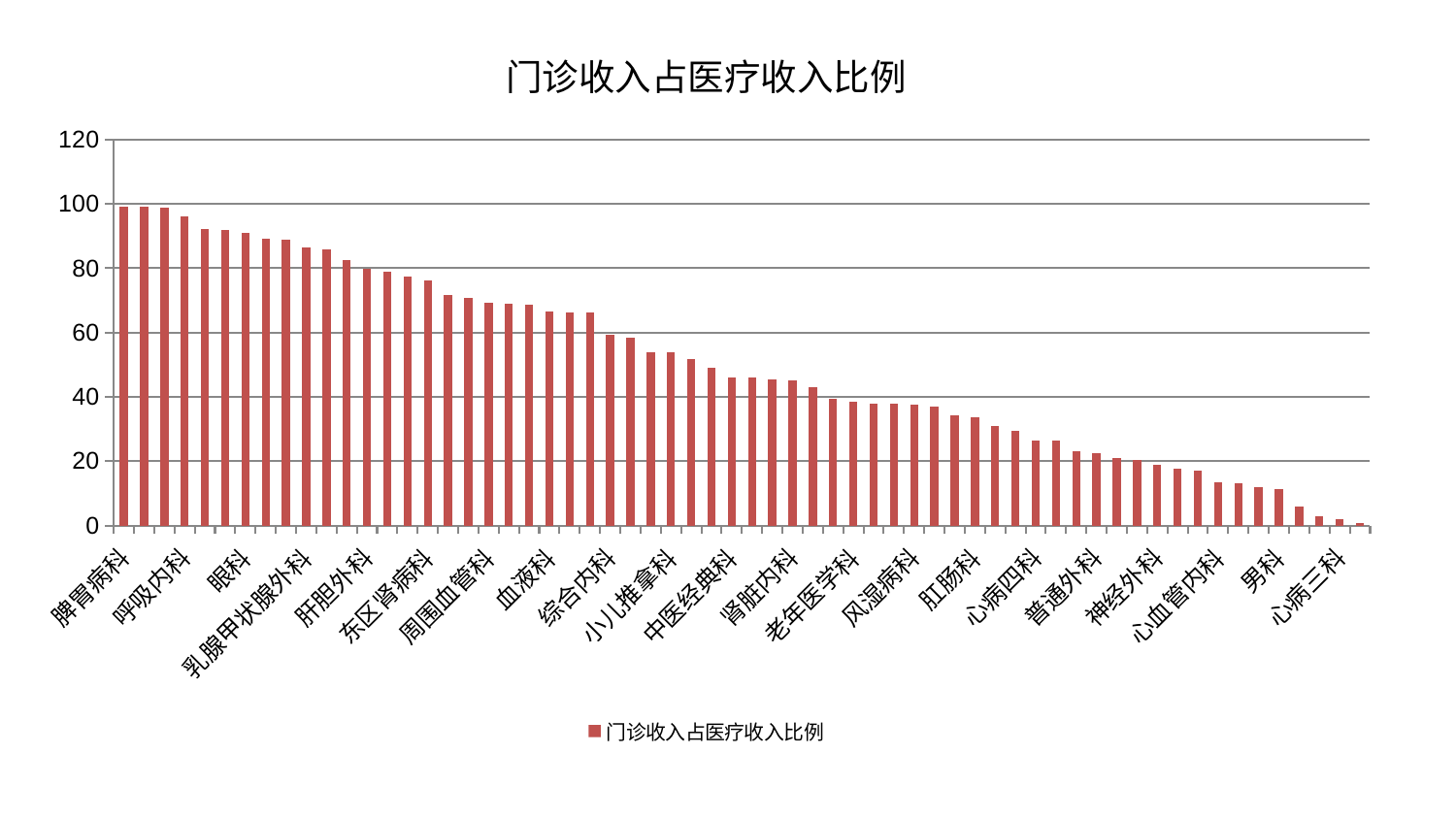

### Chart: 门诊收入占医疗收入比例

| Category | 门诊收入占医疗收入比例 |
|---|---|
| 脾胃病科 | 99.08522025843907 |
| 皮肤科 | 99.00372491544647 |
| 美容皮肤科 | 98.90141198355931 |
| 呼吸内科 | 96.25161843993095 |
| 妇科 | 92.12615351483804 |
| 微创骨科 | 91.93461300822771 |
| 眼科 | 90.89985417936425 |
| 重症医学科 | 89.24407463097046 |
| 脑病一科 | 88.86362849738396 |
| 乳腺甲状腺外科 | 86.32663619567273 |
| 东区重症医学科 | 85.99714314218771 |
| 脾胃科消化科合并 | 82.61927322620342 |
| 肝胆外科 | 79.93959198114813 |
| 显微骨科 | 78.8108826026855 |
| 脑病三科 | 77.2920929045646 |
| 东区肾病科 | 76.27397087907757 |
| 创伤骨科 | 71.82176126939727 |
| 西区重症医学科 | 70.64703016370582 |
| 周围血管科 | 69.19811681366235 |
| 产科 | 68.8429140182314 |
| 小儿骨科 | 68.74492945654256 |
| 血液科 | 66.59293850345868 |
| 中医外治中心 | 66.2966265496697 |
| 胸外科 | 66.12363640758048 |
| 综合内科 | 59.44384335303088 |
| 耳鼻喉科 | 58.37610221856286 |
| 推拿科 | 53.96490727085654 |
| 小儿推拿科 | 53.76826305196105 |
| 口腔科 | 51.717753582966175 |
| 关节骨科 | 48.99282605568109 |
| 中医经典科 | 46.18313268331462 |
| 身心医学科 | 46.10530558008521 |
| 肾病科 | 45.280935177474426 |
| 肾脏内科 | 45.086681767358236 |
| 心病一科 | 43.06212387339343 |
| 医院 | 39.510241528325075 |
| 老年医学科 | 38.41651382894846 |
| 神经内科 | 37.792507994929856 |
| 泌尿外科 | 37.72938048760044 |
| 风湿病科 | 37.724107152051786 |
| 运动损伤骨科 | 37.00008217706168 |
| 脑病二科 | 34.372274720348514 |
| 肛肠科 | 33.66588986595733 |
| 妇二科 | 30.909458701301617 |
| 康复科 | 29.302347526215367 |
| 心病四科 | 26.44791100246604 |
| 内分泌科 | 26.284594388381155 |
| 脊柱骨科 | 22.994450359414476 |
| 普通外科 | 22.452467339274662 |
| 肝病科 | 21.050506263306335 |
| 儿科 | 20.49899189058342 |
| 神经外科 | 18.996728614322713 |
| 针灸科 | 17.725033593164664 |
| 骨科 | 17.030658319846516 |
| 心血管内科 | 13.52678329794481 |
| 治未病中心 | 13.033637333801318 |
| 消化内科 | 11.91481455769181 |
| 男科 | 11.458983361623275 |
| 肿瘤内科 | 5.875160200467744 |
| 妇科妇二科合并 | 2.977760319157996 |
| 心病三科 | 1.896585528172623 |
| 心病二科 | 0.8450937161718075 |
220